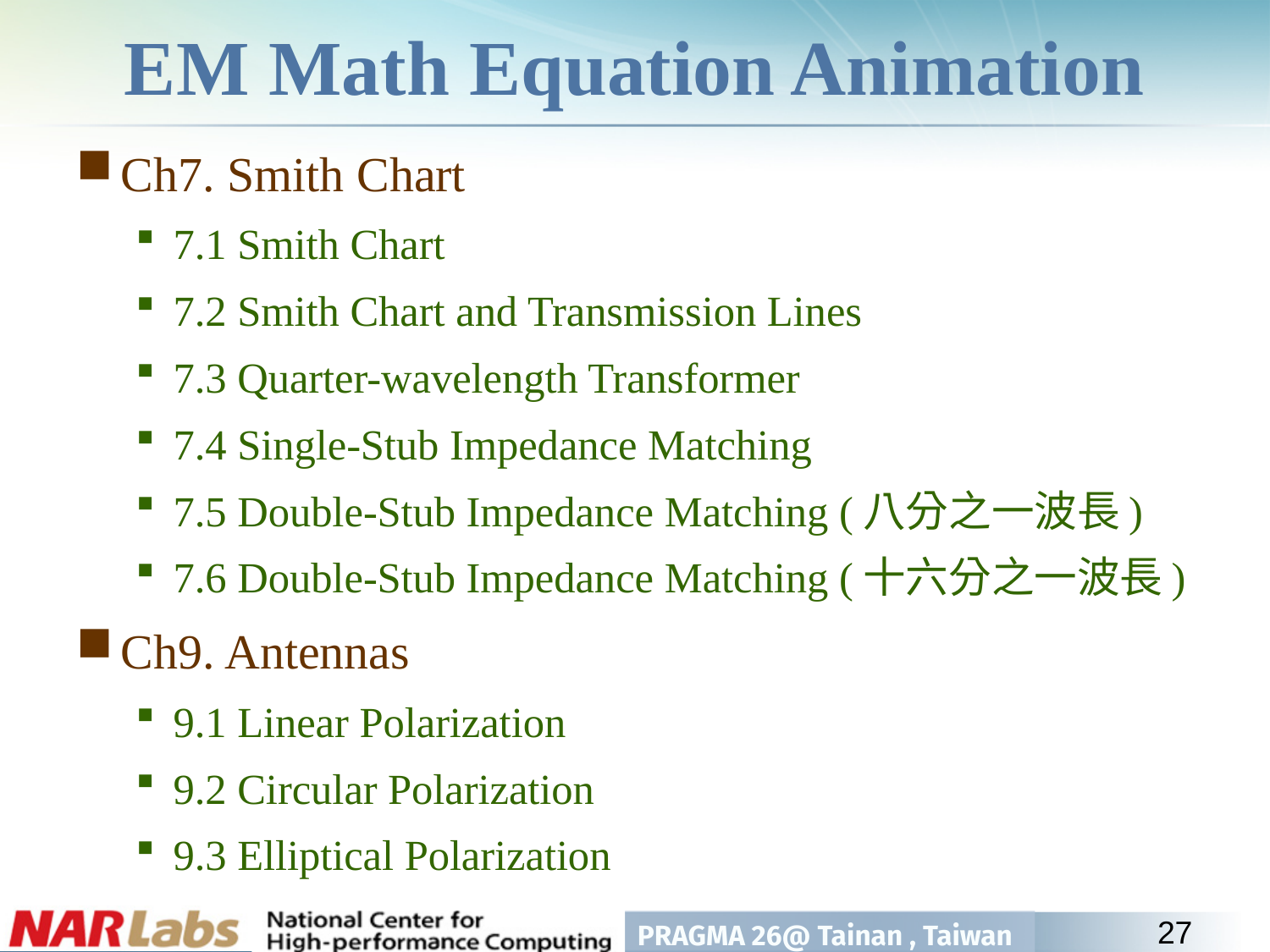

# EM Math Equation Animation
Ch7. Smith Chart
7.1 Smith Chart
7.2 Smith Chart and Transmission Lines
7.3 Quarter-wavelength Transformer
7.4 Single-Stub Impedance Matching
7.5 Double-Stub Impedance Matching (八分之一波長)
7.6 Double-Stub Impedance Matching (十六分之一波長)
Ch9. Antennas
9.1 Linear Polarization
9.2 Circular Polarization
9.3 Elliptical Polarization

27